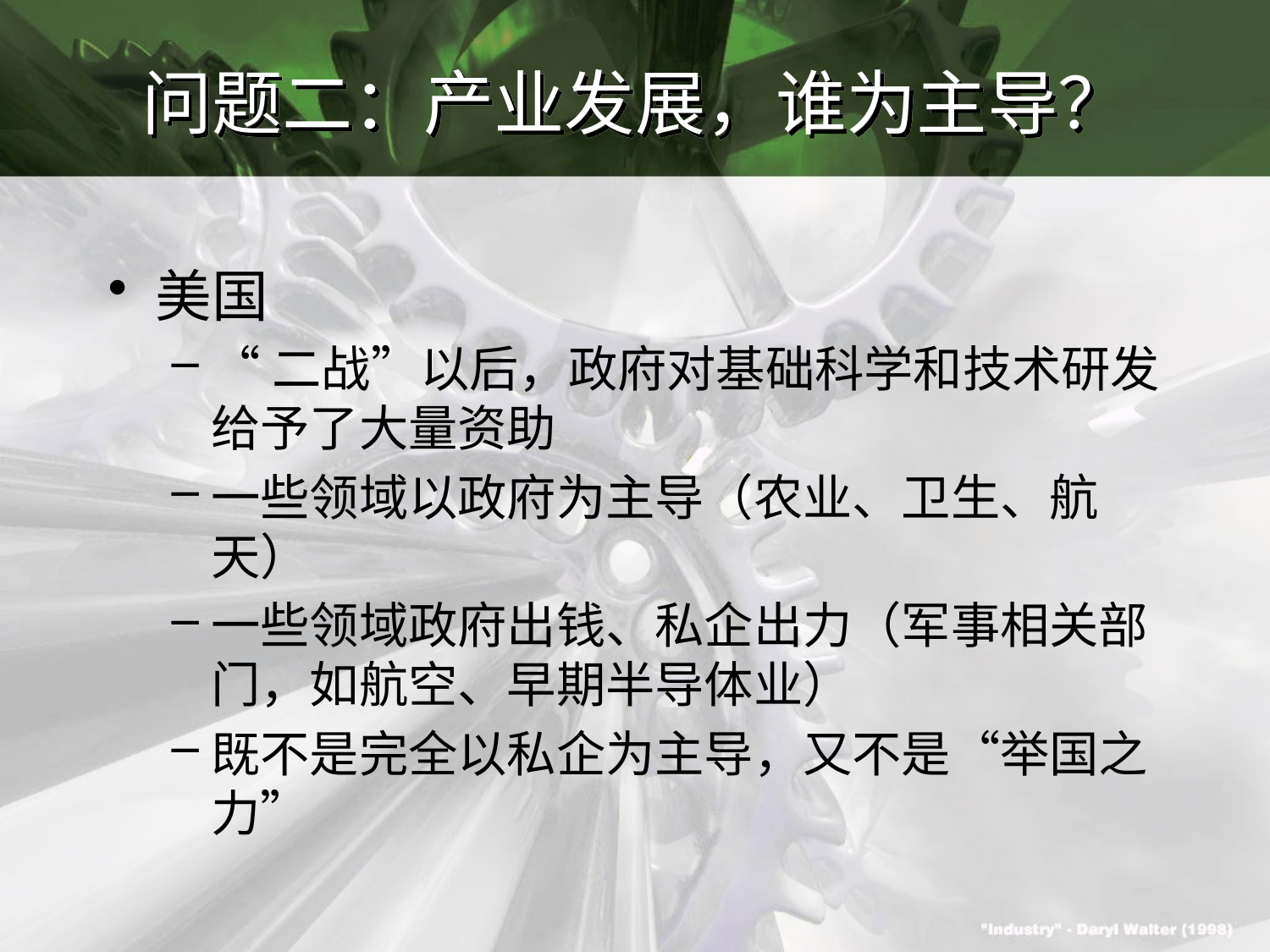

# 问题二：产业发展，谁为主导？
美国
“二战”以后，政府对基础科学和技术研发给予了大量资助
一些领域以政府为主导（农业、卫生、航天）
一些领域政府出钱、私企出力（军事相关部门，如航空、早期半导体业）
既不是完全以私企为主导，又不是“举国之力”